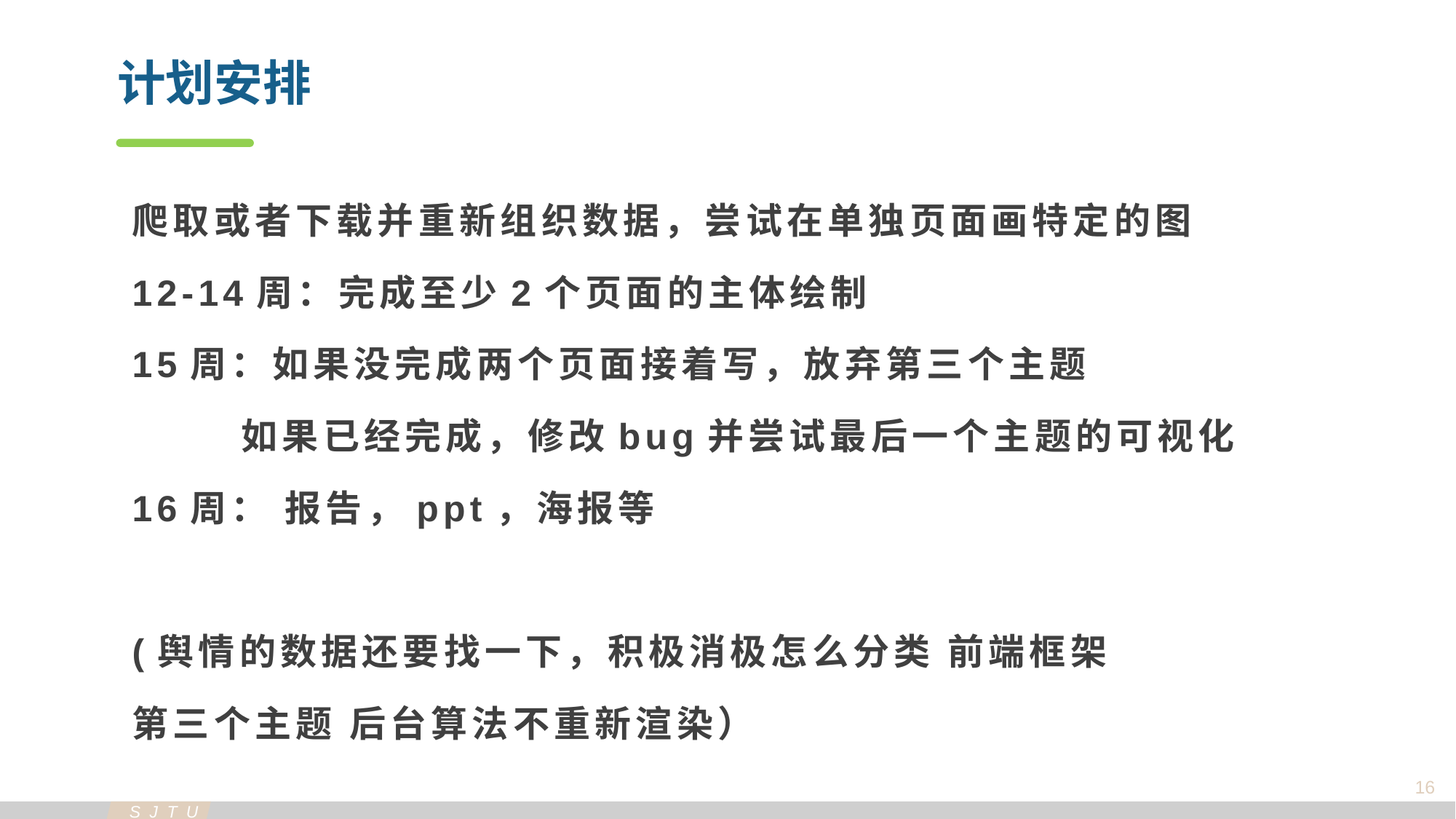

计划安排
爬取或者下载并重新组织数据，尝试在单独页面画特定的图
12-14周：完成至少2个页面的主体绘制
15周：如果没完成两个页面接着写，放弃第三个主题
	如果已经完成，修改bug并尝试最后一个主题的可视化
16周： 报告，ppt，海报等

(舆情的数据还要找一下，积极消极怎么分类 前端框架
第三个主题 后台算法不重新渲染）
16